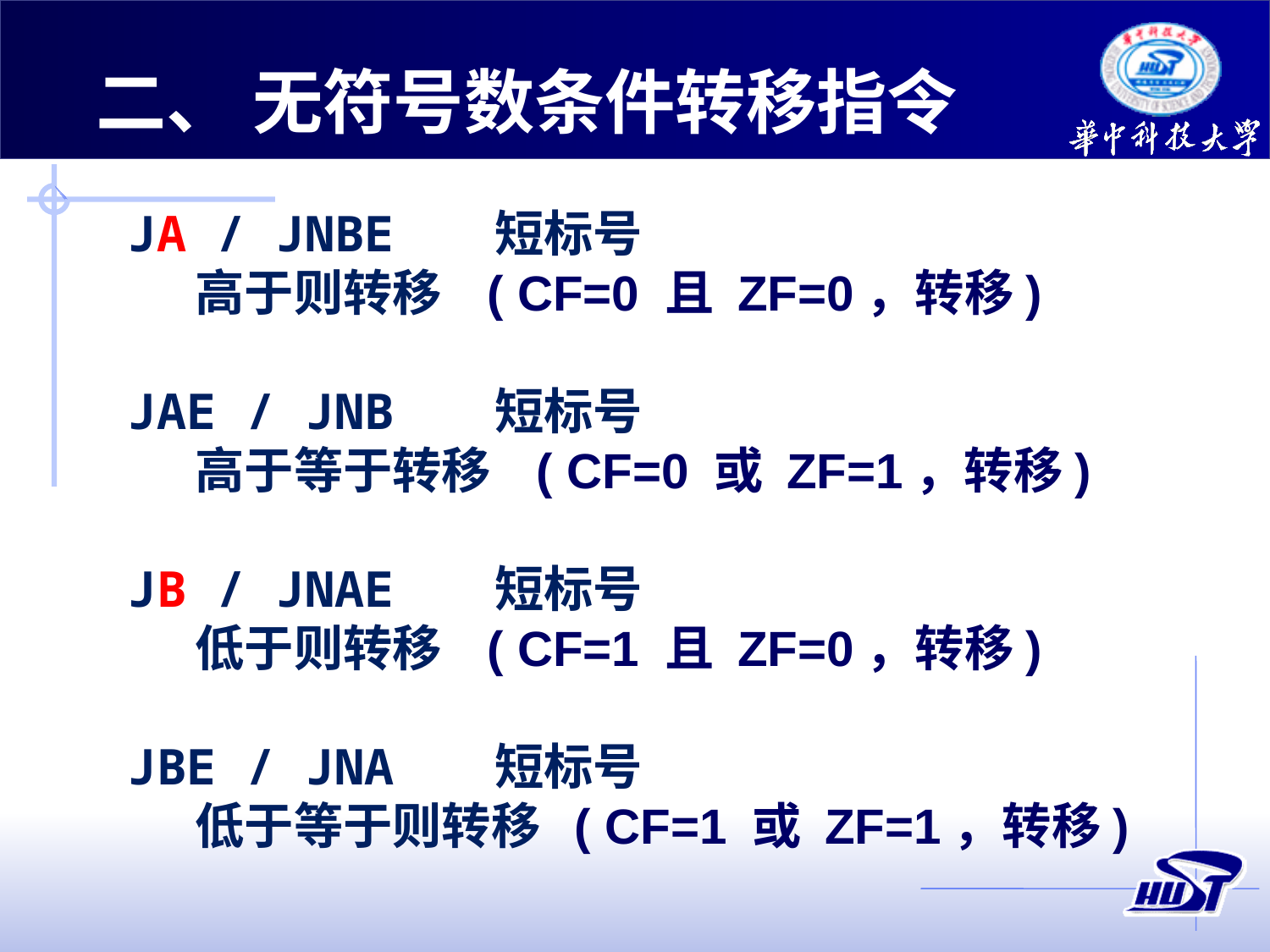

二、 无符号数条件转移指令
JA / JNBE   短标号
     高于则转移   ( CF=0 且 ZF=0，转移)

JAE / JNB   短标号
     高于等于转移   ( CF=0 或 ZF=1，转移)

JB / JNAE   短标号
     低于则转移   ( CF=1 且 ZF=0，转移)

JBE / JNA   短标号
     低于等于则转移  ( CF=1 或 ZF=1，转移)